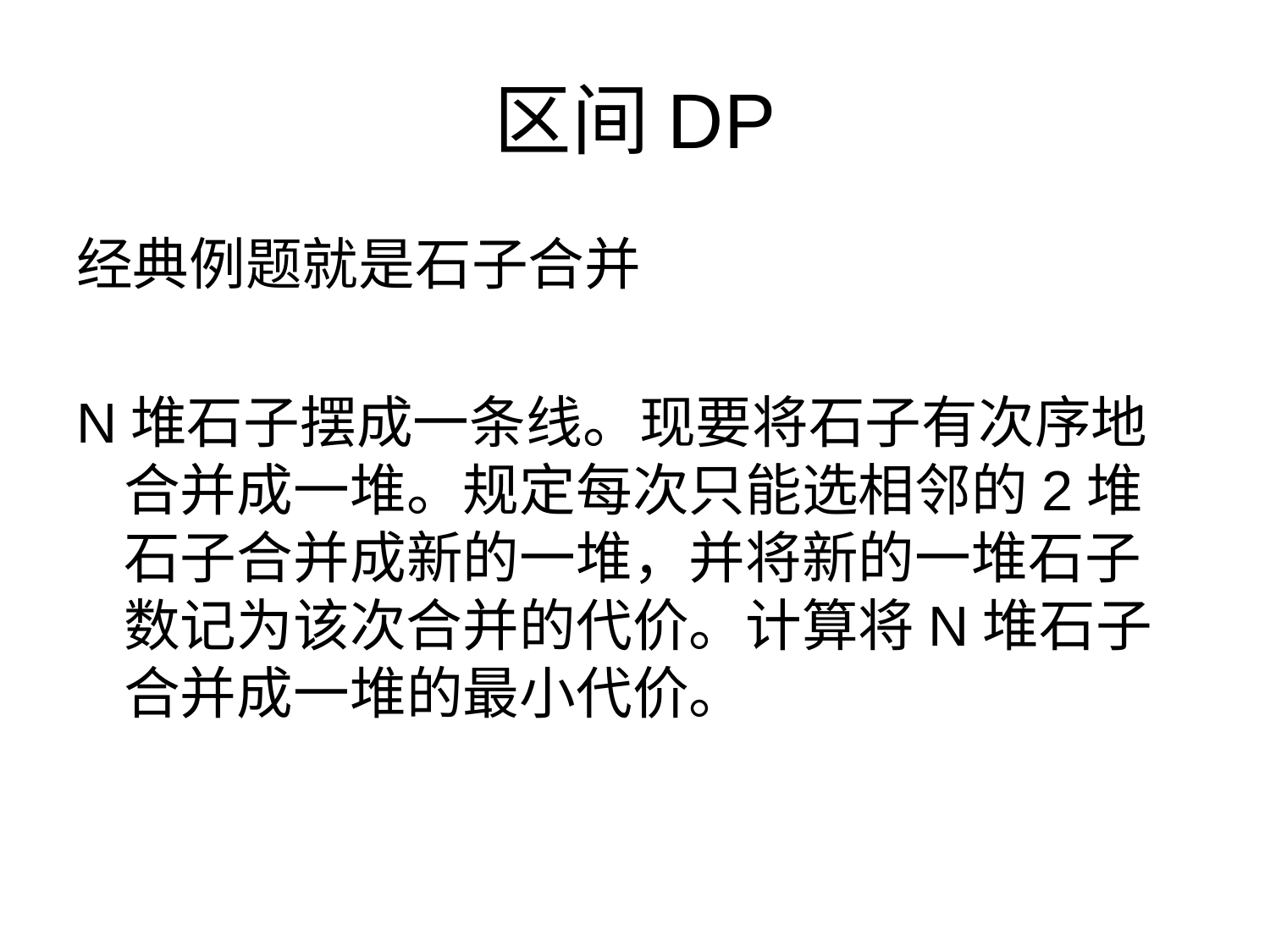

# 区间DP
经典例题就是石子合并

N堆石子摆成一条线。现要将石子有次序地合并成一堆。规定每次只能选相邻的2堆石子合并成新的一堆，并将新的一堆石子数记为该次合并的代价。计算将N堆石子合并成一堆的最小代价。